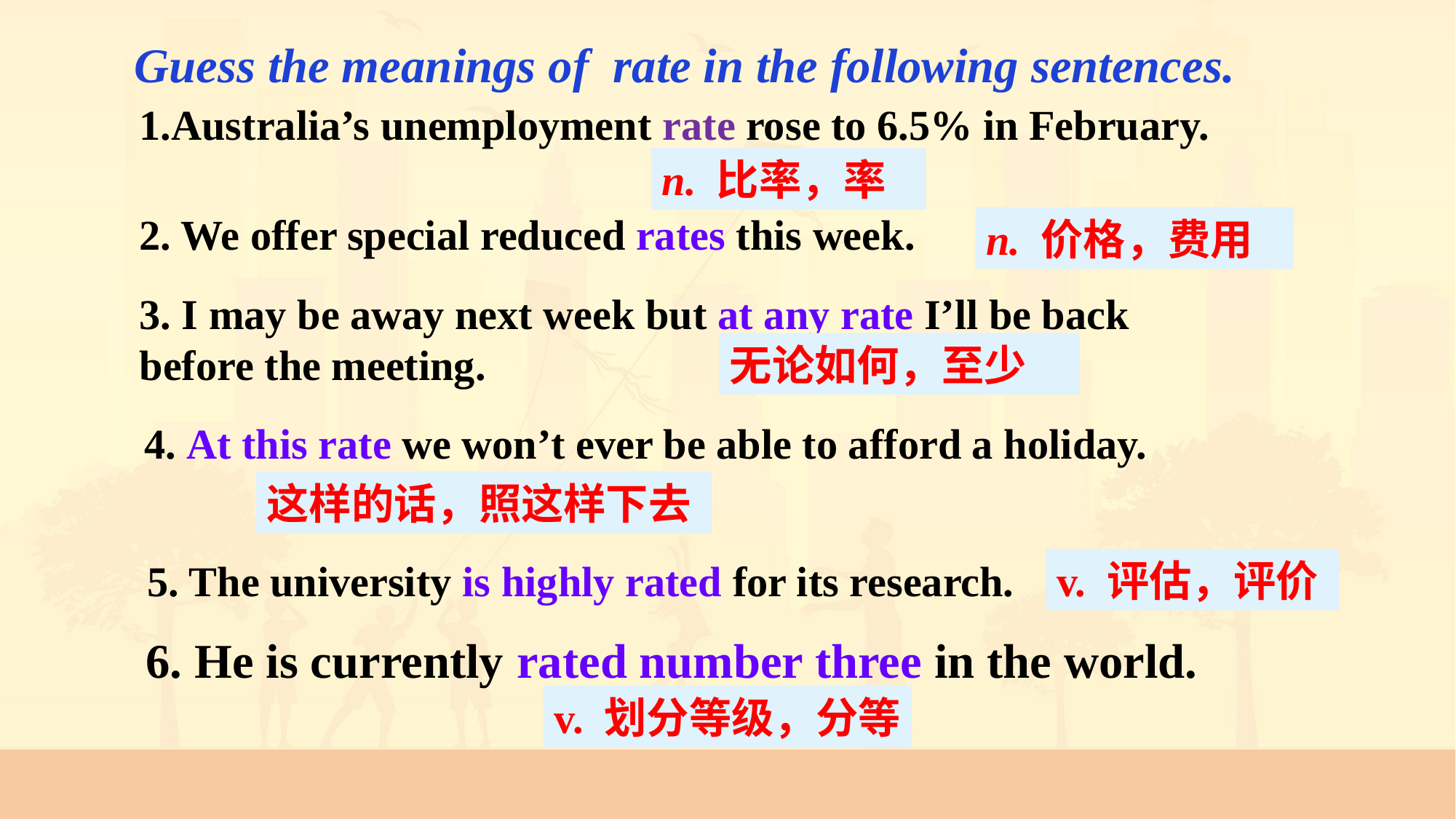

Guess the meanings of  rate in the following sentences.

Australia’s unemployment rate rose to 6.5% in February.
n. 比率，率
2. We offer special reduced rates this week.
n. 价格，费用
3. I may be away next week but at any rate I’ll be back before the meeting.
无论如何，至少
4. At this rate we won’t ever be able to afford a holiday.
这样的话，照这样下去
5. The university is highly rated for its research.
v. 评估，评价
6. He is currently rated number three in the world.
v. 划分等级，分等